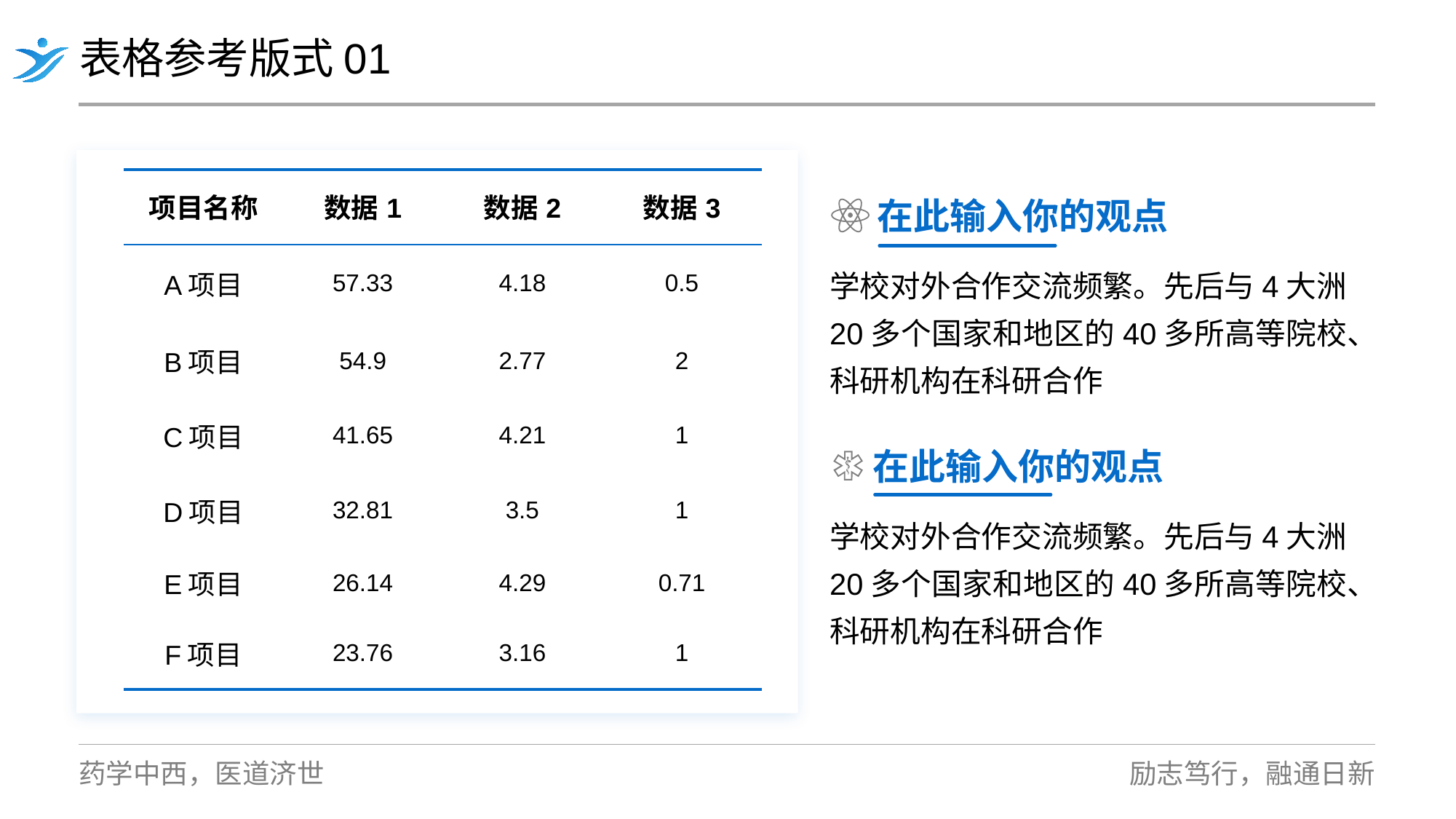

表格参考版式01

| 项目名称 | 数据1 | 数据2 | 数据3 |
| --- | --- | --- | --- |
| A项目 | 57.33 | 4.18 | 0.5 |
| B项目 | 54.9 | 2.77 | 2 |
| C项目 | 41.65 | 4.21 | 1 |
| D项目 | 32.81 | 3.5 | 1 |
| E项目 | 26.14 | 4.29 | 0.71 |
| F项目 | 23.76 | 3.16 | 1 |
在此输入你的观点

学校对外合作交流频繁。先后与4大洲20多个国家和地区的40多所高等院校、科研机构在科研合作
在此输入你的观点

学校对外合作交流频繁。先后与4大洲20多个国家和地区的40多所高等院校、科研机构在科研合作